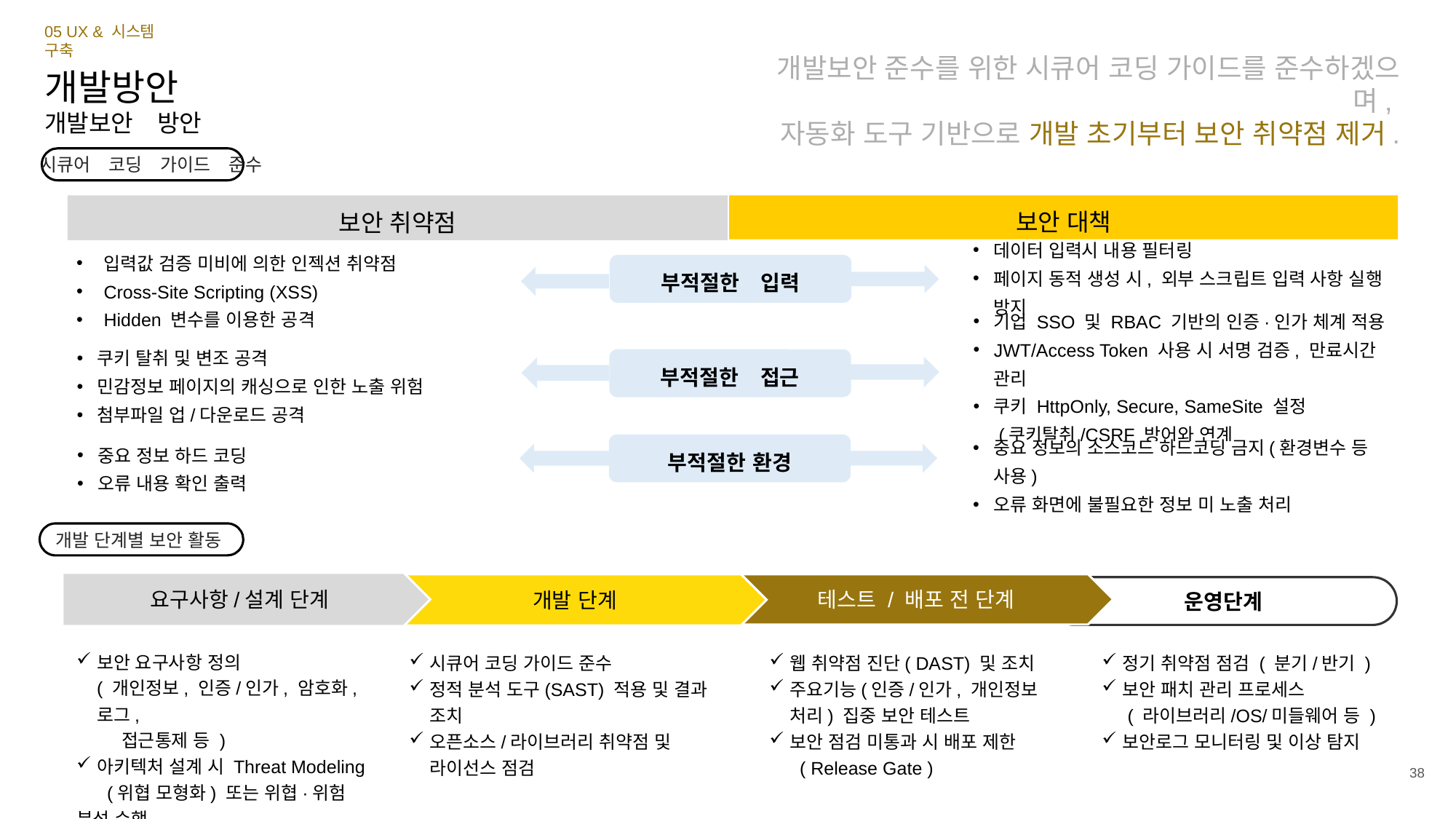

안정적 서비스 구현을 위한 표준 개발·보안 아키텍처 구축
05 UX & 시스템 구축
개발보안 준수를 위한 시큐어 코딩 가이드를 준수하겠으며,
자동화 도구 기반으로 개발 초기부터 보안 취약점 제거.
개발방안
개발보안　방안
　시큐어　코딩　가이드　준수
보안 대책
보안 취약점
데이터 입력시 내용 필터링
페이지 동적 생성 시, 외부 스크립트 입력 사항 실행 방지
입력값 검증 미비에 의한 인젝션 취약점
Cross-Site Scripting (XSS)
Hidden 변수를 이용한 공격
부적절한　입력

기업 SSO 및 RBAC 기반의 인증·인가 체계 적용
JWT/Access Token 사용 시 서명 검증, 만료시간 관리
쿠키 HttpOnly, Secure, SameSite 설정
     (쿠키탈취/CSRF 방어와 연계
쿠키 탈취 및 변조 공격
민감정보 페이지의 캐싱으로 인한 노출 위험
첨부파일 업/다운로드 공격
부적절한　접근

부적절한 환경
중요 정보 하드 코딩
오류 내용 확인 출력
중요 정보의 소스코드 하드코딩 금지(환경변수 등 사용)
오류 화면에 불필요한 정보 미 노출 처리

개발 단계별 보안 활동
요구사항/설계 단계
개발 단계
테스트 / 배포 전 단계
운영단계
보안 요구사항 정의
( 개인정보, 인증/인가, 암호화, 로그,
        접근통제 등 )
아키텍처 설계 시 Threat Modeling
      (위협 모형화) 또는 위협·위험 분석 수행
시큐어 코딩 가이드 준수
정적 분석 도구(SAST) 적용 및 결과 조치
오픈소스/라이브러리 취약점 및 라이선스 점검
웹 취약점 진단( DAST) 및 조치
주요기능(인증/인가, 개인정보 처리) 집중 보안 테스트
보안 점검 미통과 시 배포 제한
      ( Release Gate )
정기 취약점 점검 ( 분기/반기 )
보안 패치 관리 프로세스
     ( 라이브러리/OS/미들웨어 등 )
보안로그 모니터링 및 이상 탐지
38